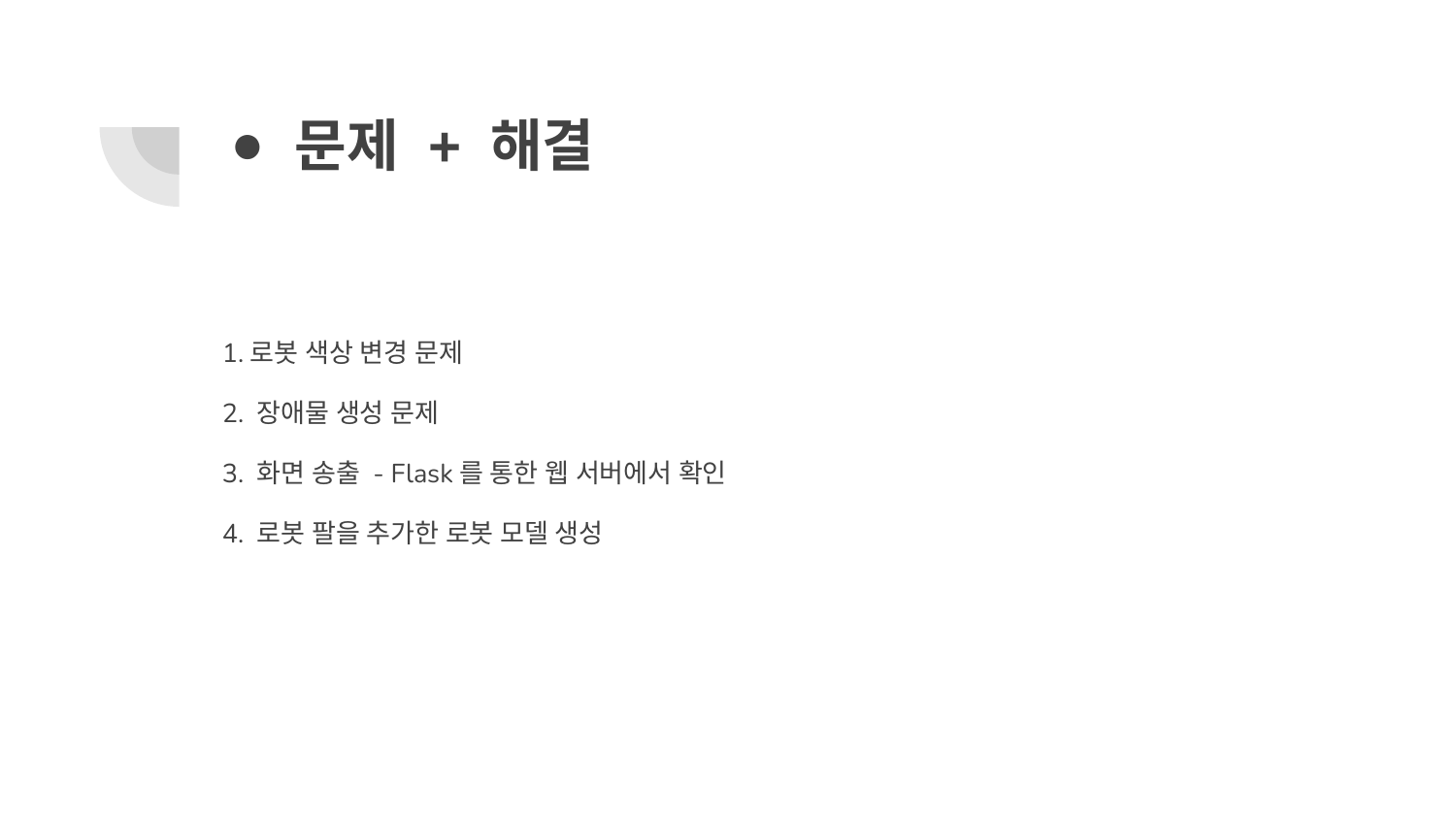

# 문제 + 해결
1.로봇 색상 변경 문제
2. 장애물 생성 문제
3. 화면 송출 - Flask를 통한 웹 서버에서 확인
4. 로봇 팔을 추가한 로봇 모델 생성